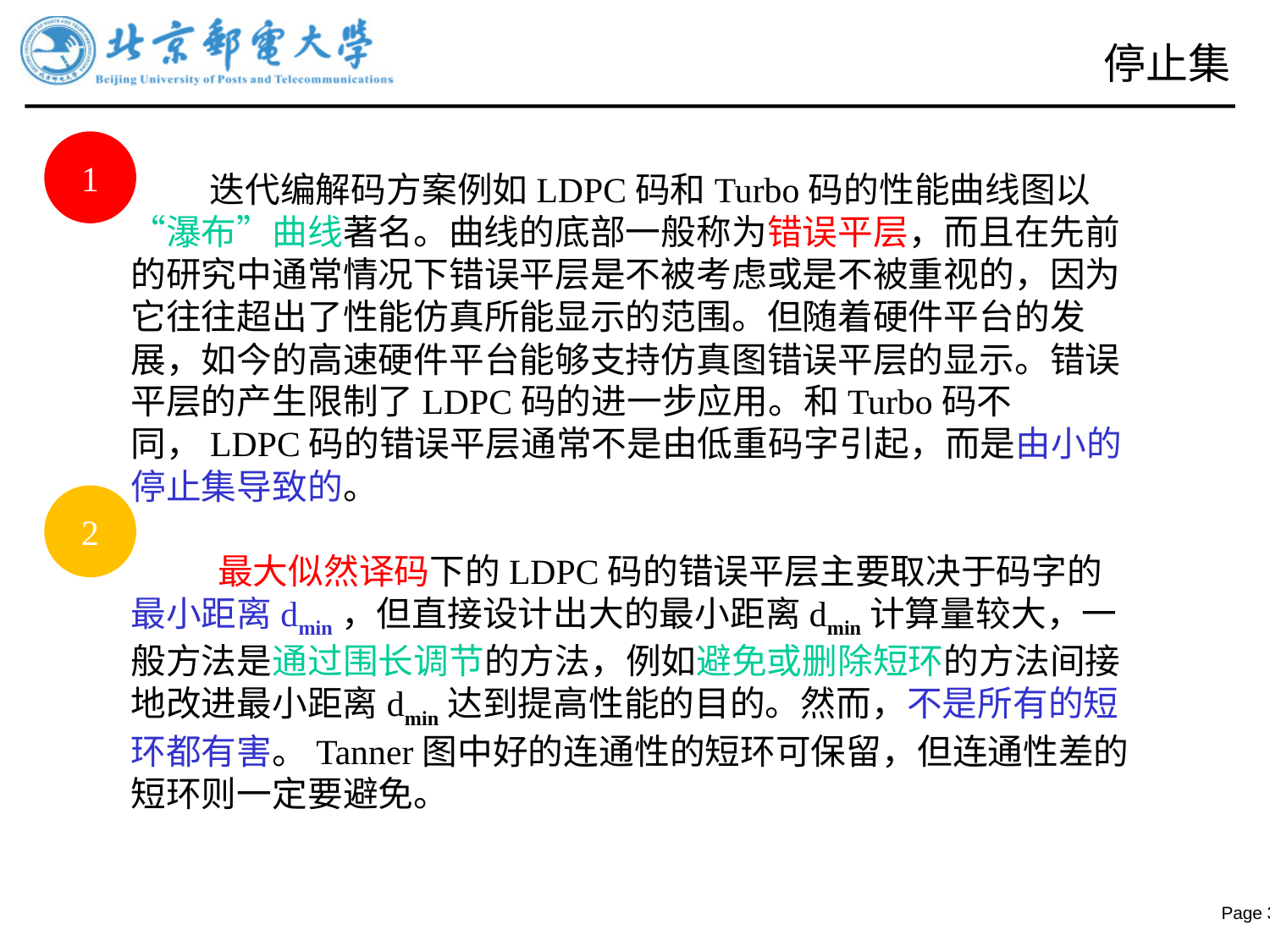

# 停止集
1
         迭代编解码方案例如LDPC码和Turbo码的性能曲线图以“瀑布”曲线著名。曲线的底部一般称为错误平层，而且在先前的研究中通常情况下错误平层是不被考虑或是不被重视的，因为它往往超出了性能仿真所能显示的范围。但随着硬件平台的发展，如今的高速硬件平台能够支持仿真图错误平层的显示。错误平层的产生限制了LDPC码的进一步应用。和Turbo码不同，LDPC码的错误平层通常不是由低重码字引起，而是由小的停止集导致的。

          最大似然译码下的LDPC码的错误平层主要取决于码字的最小距离dmin，但直接设计出大的最小距离dmin计算量较大，一般方法是通过围长调节的方法，例如避免或删除短环的方法间接地改进最小距离dmin达到提高性能的目的。然而，不是所有的短环都有害。Tanner图中好的连通性的短环可保留，但连通性差的短环则一定要避免。
2